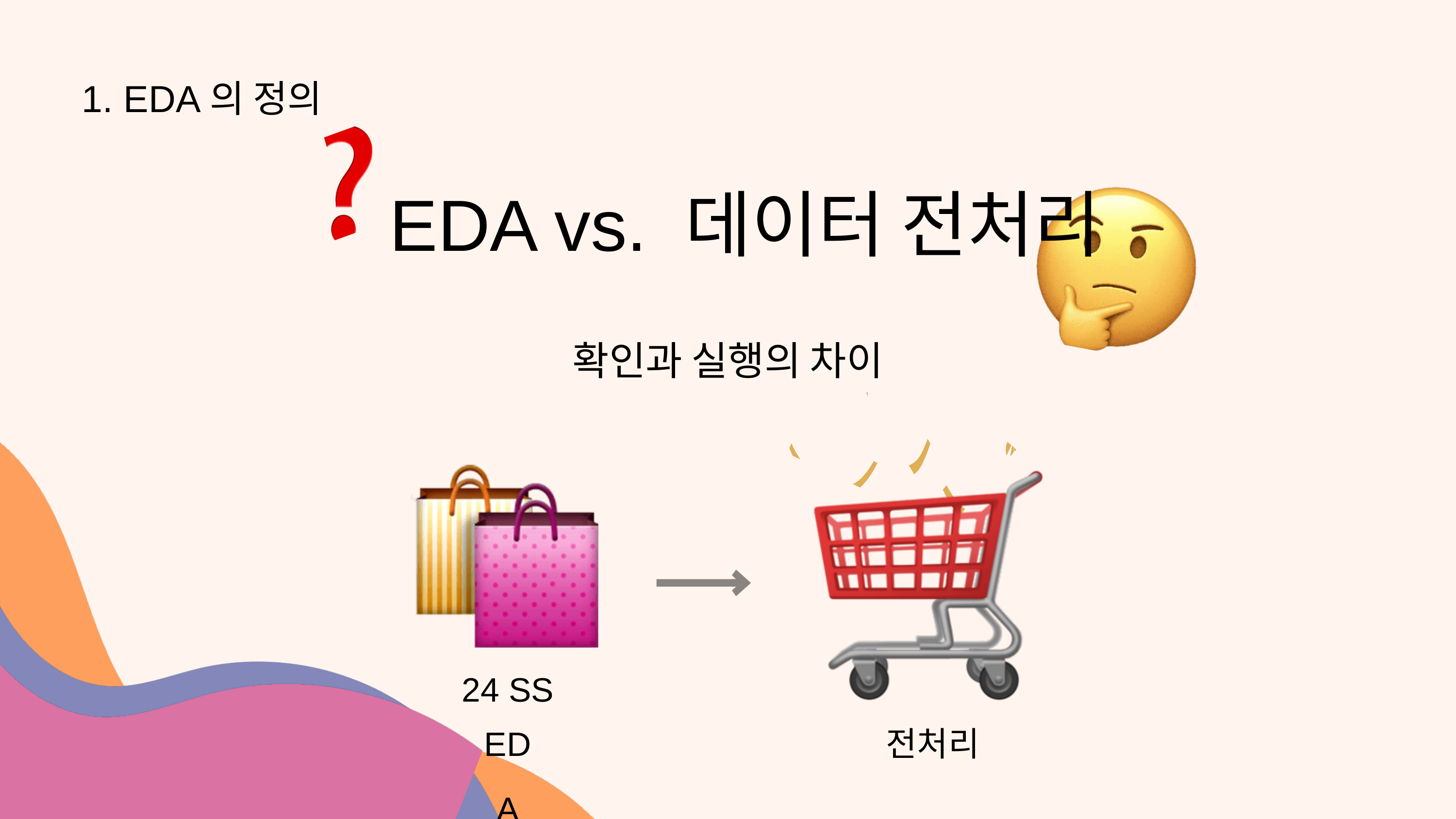

1. EDA의 정의
EDA vs. 데이터 전처리

확인과 실행의 차이

24 SS
EDA
전처리